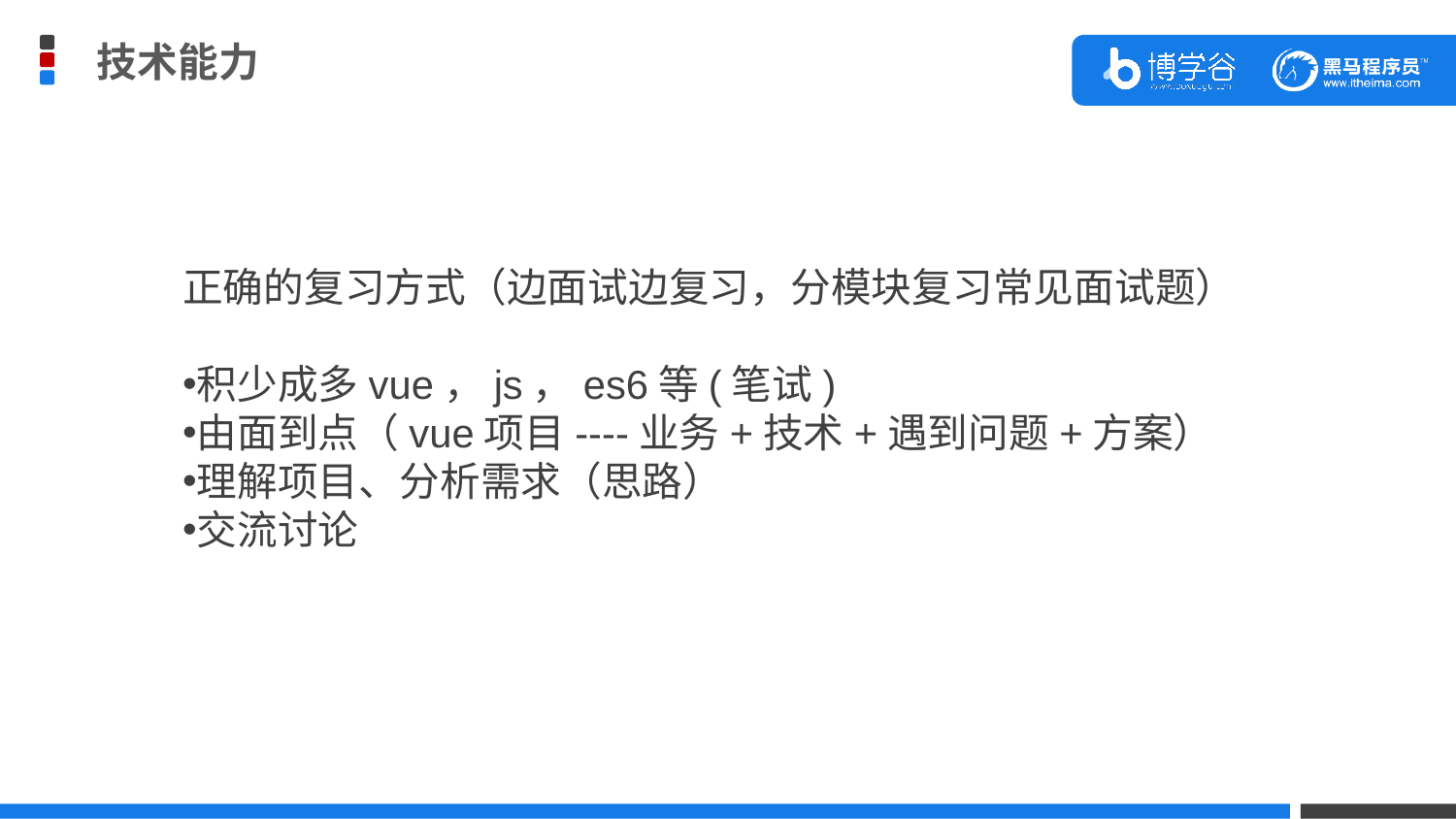

技术能力
正确的复习方式（边面试边复习，分模块复习常见面试题）

积少成多vue，js，es6等(笔试)
由面到点（vue项目----业务+技术+遇到问题+方案）
理解项目、分析需求（思路）
交流讨论